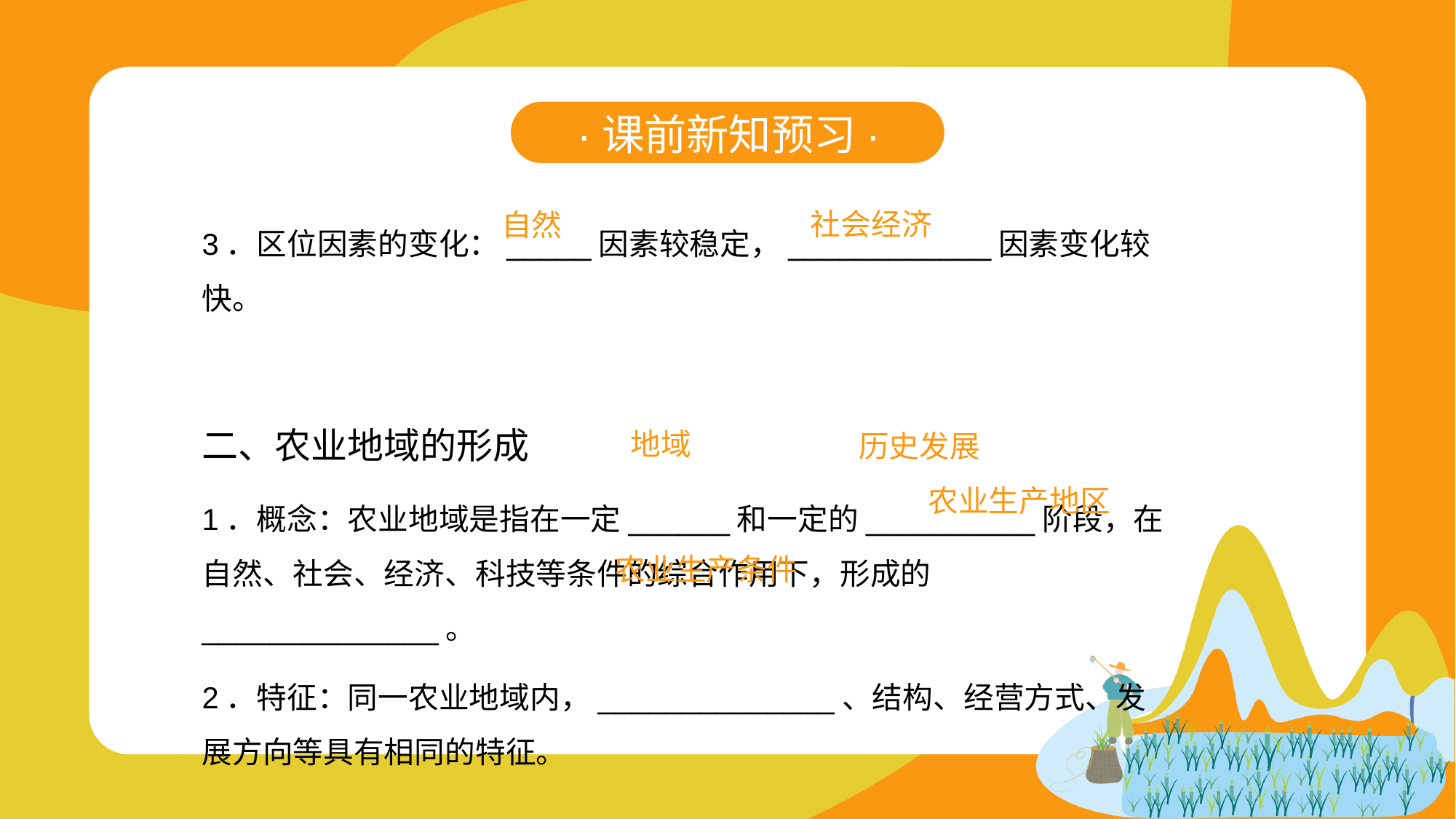

·课前新知预习·
社会经济
自然
3．区位因素的变化：_____因素较稳定，____________因素变化较快。

二、农业地域的形成
1．概念：农业地域是指在一定______和一定的__________阶段，在自然、社会、经济、科技等条件的综合作用下，形成的______________。
2．特征：同一农业地域内，______________、结构、经营方式、发展方向等具有相同的特征。
地域
历史发展
农业生产地区
农业生产条件